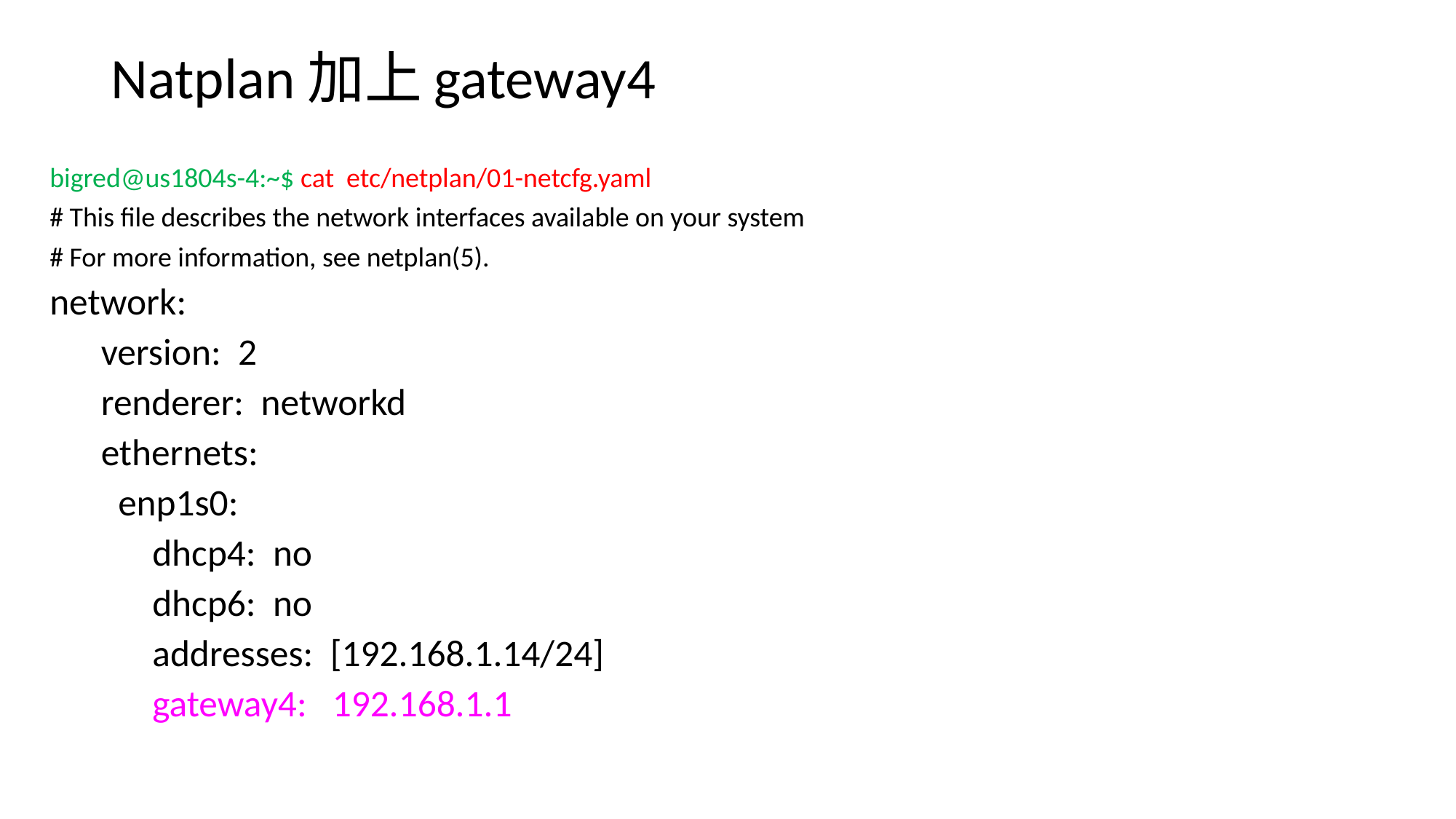

# Natplan加上gateway4
bigred@us1804s-4:~$ cat  etc/netplan/01-netcfg.yaml
# This file describes the network interfaces available on your system
# For more information, see netplan(5).
network:
      version:  2
      renderer:  networkd
      ethernets:
        enp1s0:
            dhcp4:  no
            dhcp6:  no
            addresses:  [192.168.1.14/24]
            gateway4:   192.168.1.1